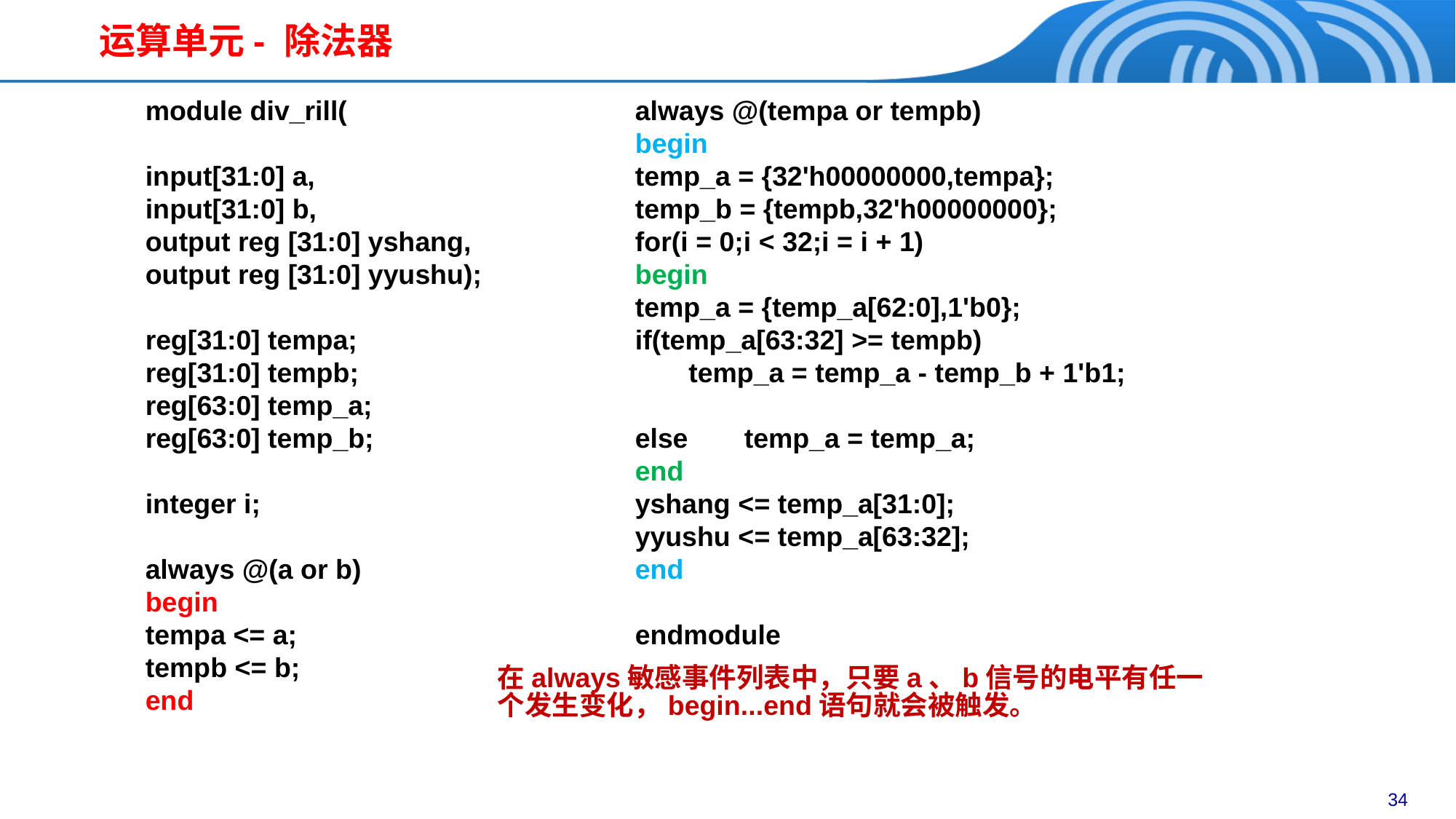

运算单元- 除法器
module div_rill(

input[31:0] a,
input[31:0] b,
output reg [31:0] yshang,
output reg [31:0] yyushu);

reg[31:0] tempa;
reg[31:0] tempb;
reg[63:0] temp_a;
reg[63:0] temp_b;

integer i;

always @(a or b)
begin
tempa <= a;
tempb <= b;
end
always @(tempa or tempb)
begin
temp_a = {32'h00000000,tempa};
temp_b = {tempb,32'h00000000};
for(i = 0;i < 32;i = i + 1)
begin
temp_a = {temp_a[62:0],1'b0};
if(temp_a[63:32] >= tempb)
       temp_a = temp_a - temp_b + 1'b1;
else	temp_a = temp_a;
end
yshang <= temp_a[31:0];
yyushu <= temp_a[63:32];
end

endmodule
在always敏感事件列表中，只要a、b信号的电平有任一个发生变化，begin...end语句就会被触发。